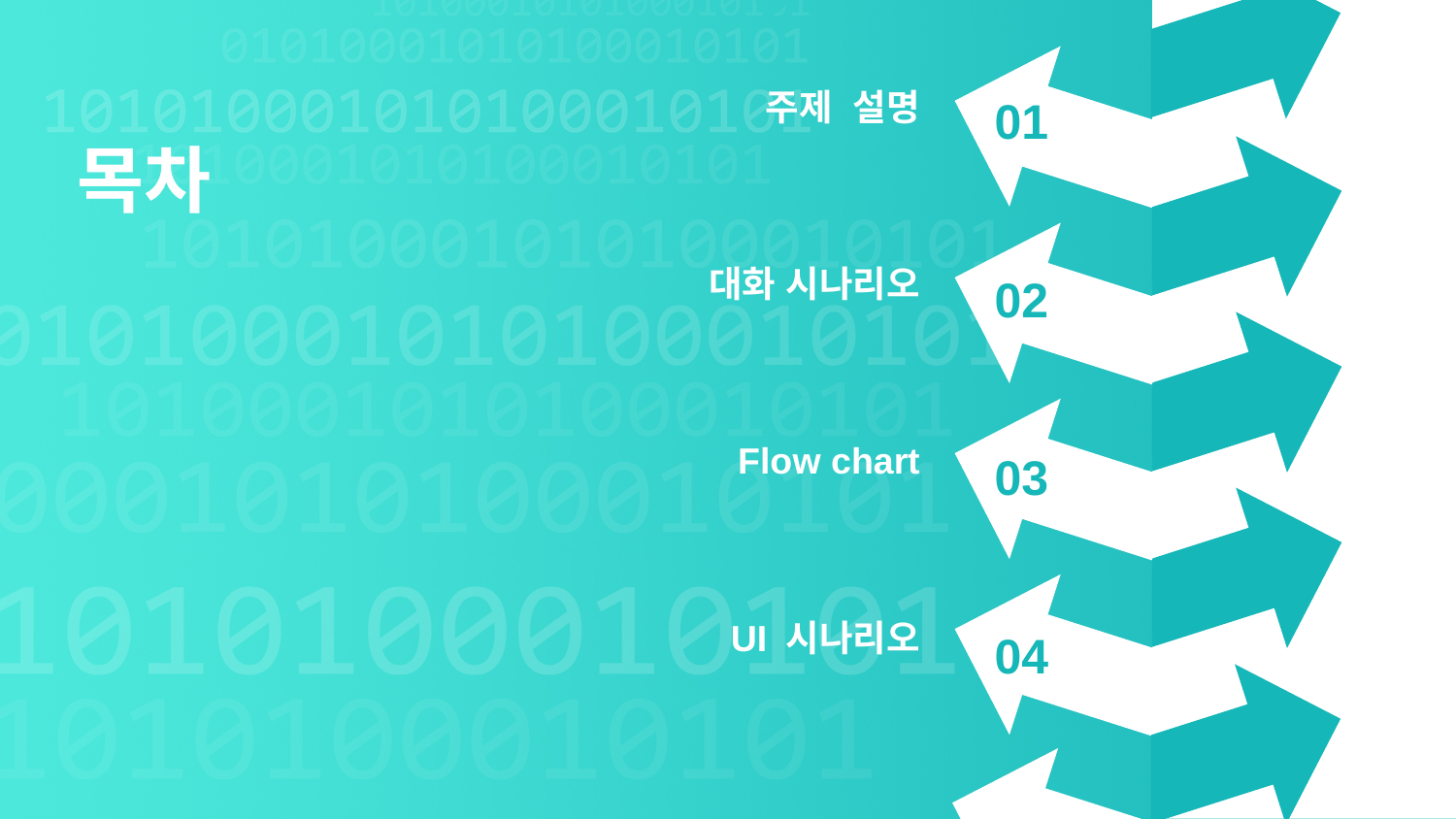

주제  설명

01
목차

대화 시나리오

02

Flow chart
03

UI 시나리오
04